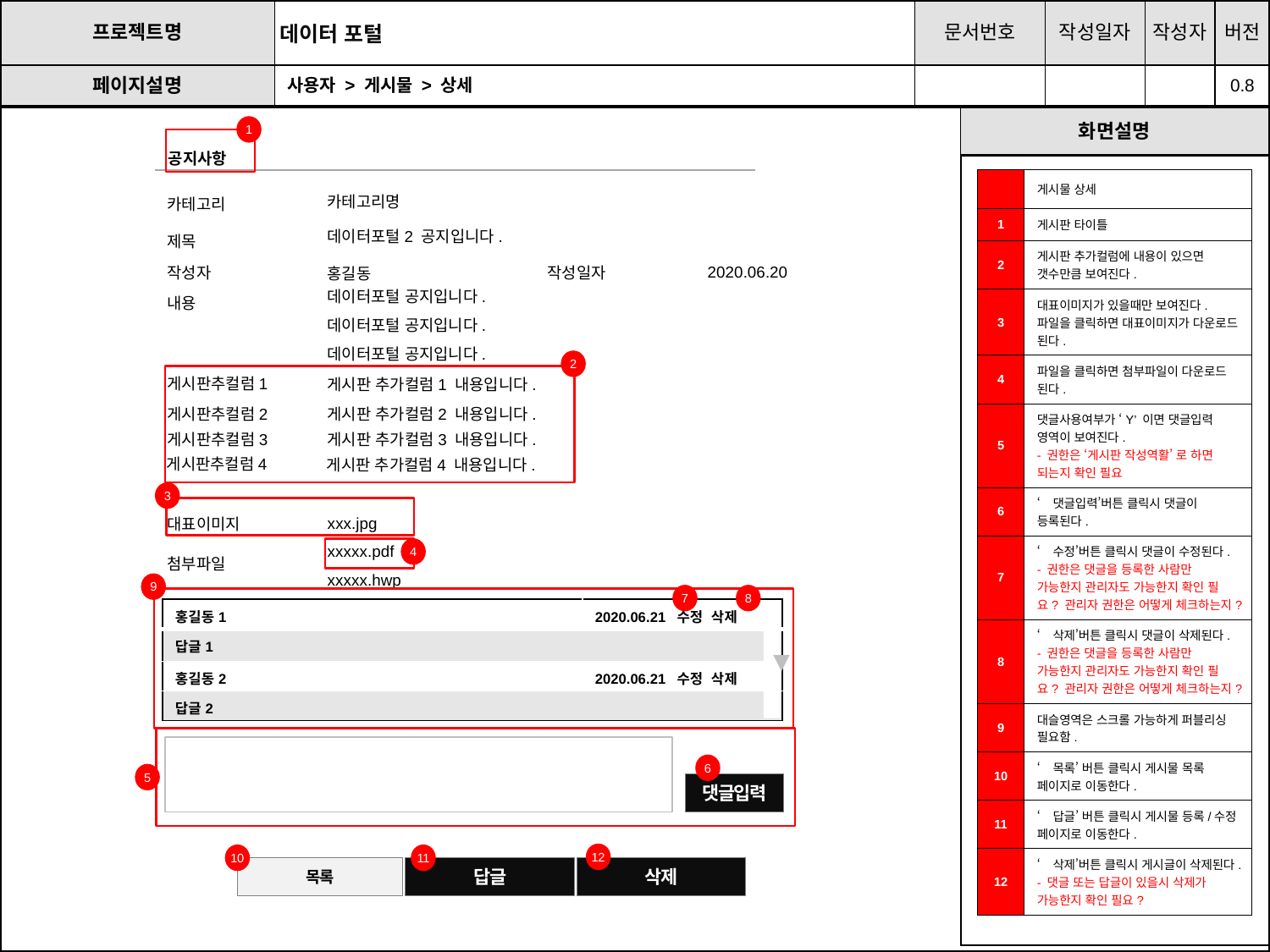

# 사용자 > 게시물 > 상세
1

공지사항
|  | 게시물 상세 |
| --- | --- |
| 1 | 게시판 타이틀 |
| 2 | 게시판 추가컬럼에 내용이 있으면 갯수만큼 보여진다. |
| 3 | 대표이미지가 있을때만 보여진다. 파일을 클릭하면 대표이미지가 다운로드 된다. |
| 4 | 파일을 클릭하면 첨부파일이 다운로드 된다. |
| 5 | 댓글사용여부가 ‘Y’ 이면 댓글입력 영역이 보여진다. - 권한은 ‘게시판 작성역활’ 로 하면 되는지 확인 필요 |
| 6 | ‘댓글입력’버튼 클릭시 댓글이 등록된다. |
| 7 | ‘수정’버튼 클릭시 댓글이 수정된다. - 권한은 댓글을 등록한 사람만 가능한지 관리자도 가능한지 확인 필요? 관리자 권한은 어떻게 체크하는지? |
| 8 | ‘삭제’버튼 클릭시 댓글이 삭제된다. - 권한은 댓글을 등록한 사람만 가능한지 관리자도 가능한지 확인 필요? 관리자 권한은 어떻게 체크하는지? |
| 9 | 대슬영역은 스크롤 가능하게 퍼블리싱 필요함. |
| 10 | ‘목록’ 버튼 클릭시 게시물 목록 페이지로 이동한다. |
| 11 | ‘답글’ 버튼 클릭시 게시물 등록/수정 페이지로 이동한다. |
| 12 | ‘삭제’버튼 클릭시 게시글이 삭제된다. - 댓글 또는 답글이 있을시 삭제가 가능한지 확인 필요? |
카테고리명
카테고리
데이터포털2 공지입니다.
제목
2020.06.20
작성자
작성일자
홍길동
데이터포털 공지입니다.
데이터포털 공지입니다.
데이터포털 공지입니다.
내용
2
게시판추컬럼1
게시판 추가컬럼1 내용입니다.

게시판추컬럼2
게시판 추가컬럼2 내용입니다.
게시판추컬럼3
게시판 추가컬럼3 내용입니다.
게시판추컬럼4
게시판 추가컬럼4 내용입니다.
3

xxx.jpg
대표이미지
xxxxx.pdf
xxxxx.hwp
4
첨부파일

9
7
8

| 홍길동1 | 2020.06.21 수정 삭제 |
| --- | --- |
| 답글1 |  |
| 홍길동2 | 2020.06.21 수정 삭제 |
| 답글2 |  |
▼

6
5
댓글입력
12
10
11
삭제
목록
답글